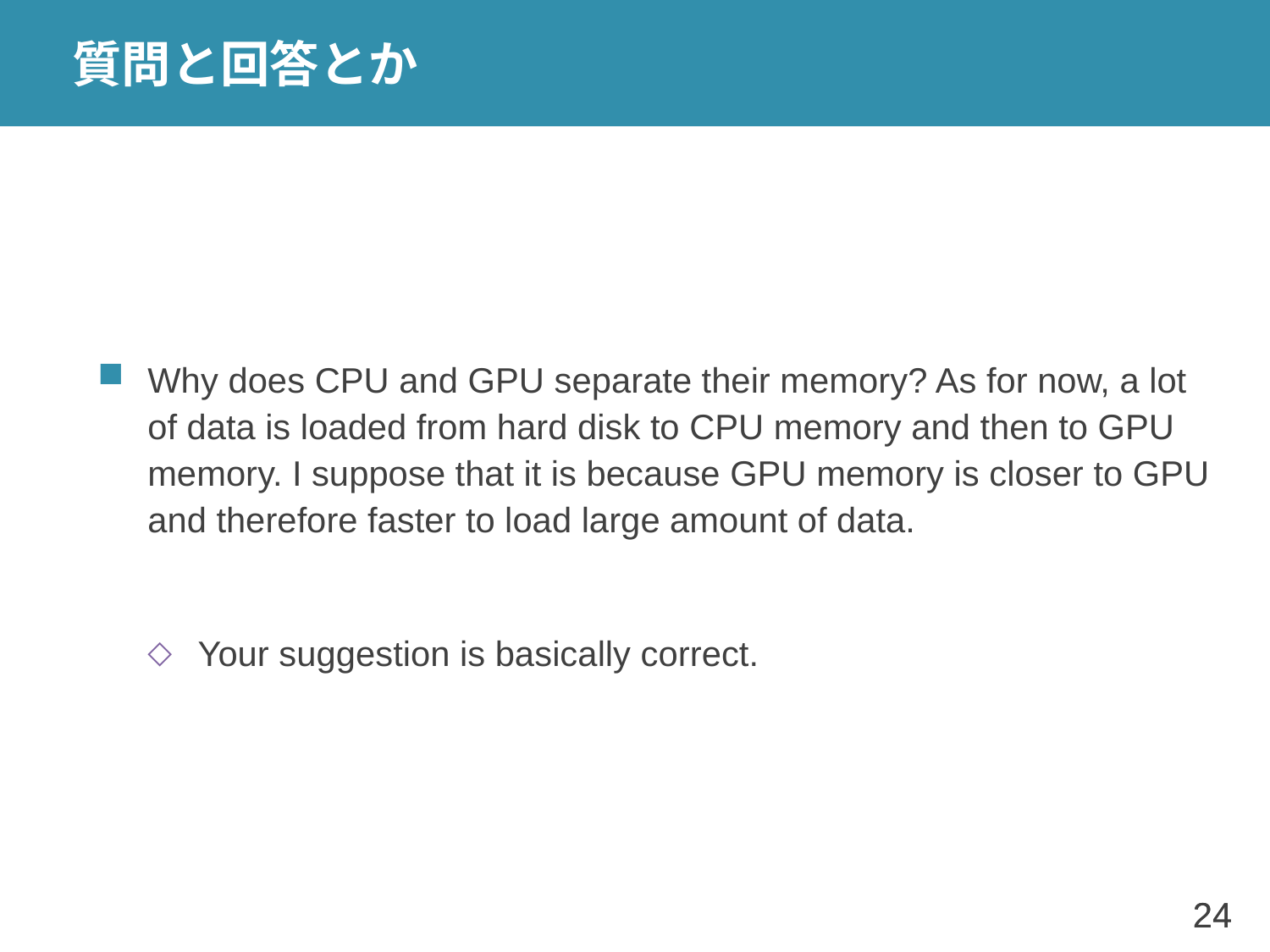

# 質問と回答とか
Why does CPU and GPU separate their memory? As for now, a lot of data is loaded from hard disk to CPU memory and then to GPU memory. I suppose that it is because GPU memory is closer to GPU and therefore faster to load large amount of data.

Your suggestion is basically correct.